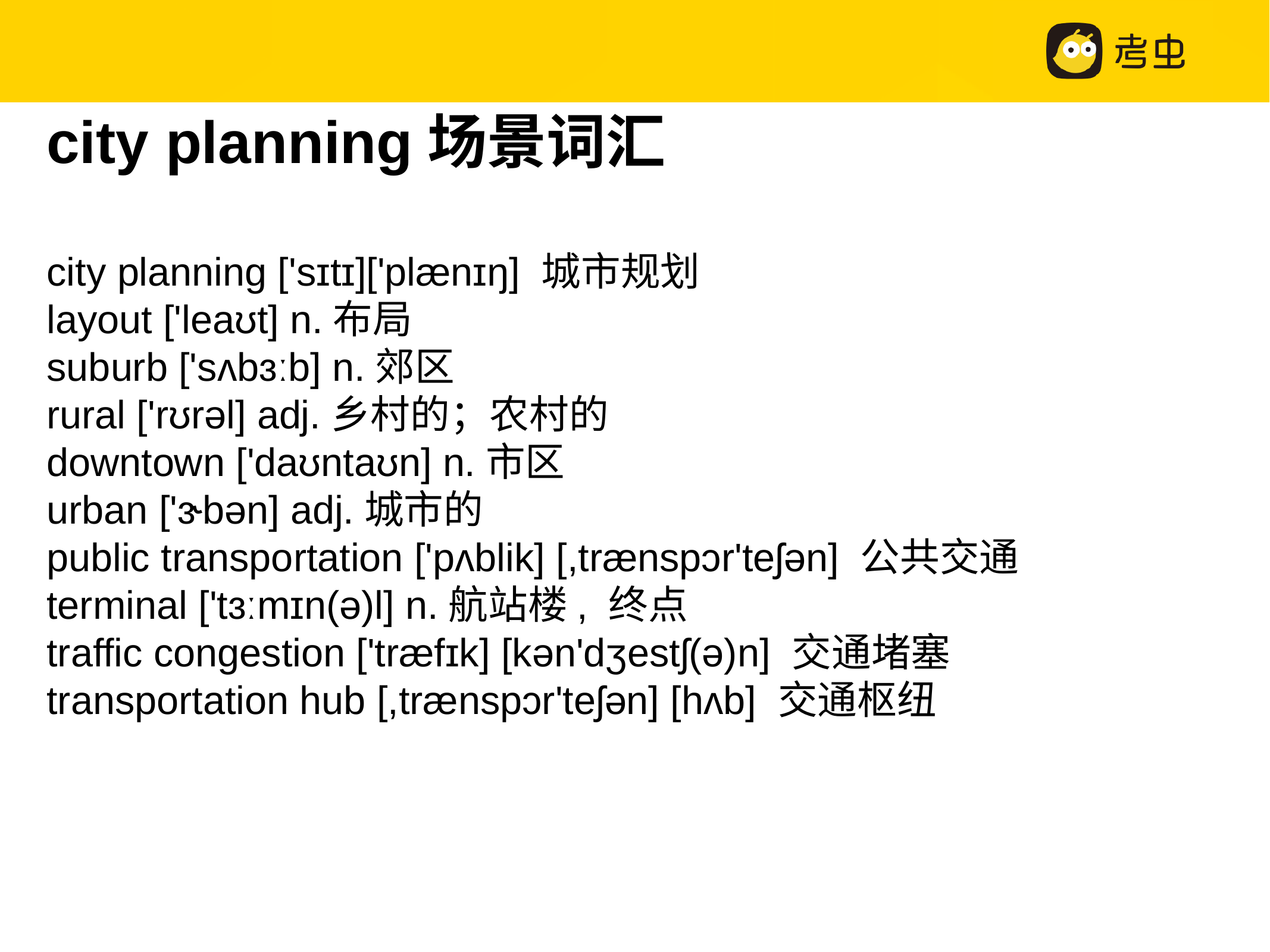

city planning场景词汇

city planning ['sɪtɪ]['plænɪŋ] 城市规划
layout ['leaʊt] n.布局
suburb ['sʌbɜːb] n.郊区
rural ['rʊrəl] adj.乡村的；农村的
downtown ['daʊntaʊn] n.市区
urban ['ɝbən] adj.城市的
public transportation ['pʌblik] [,trænspɔr'teʃən] 公共交通
terminal ['tɜːmɪn(ə)l] n.航站楼, 终点
traffic congestion ['træfɪk] [kən'dʒestʃ(ə)n] 交通堵塞
transportation hub [,trænspɔr'teʃən] [hʌb] 交通枢纽